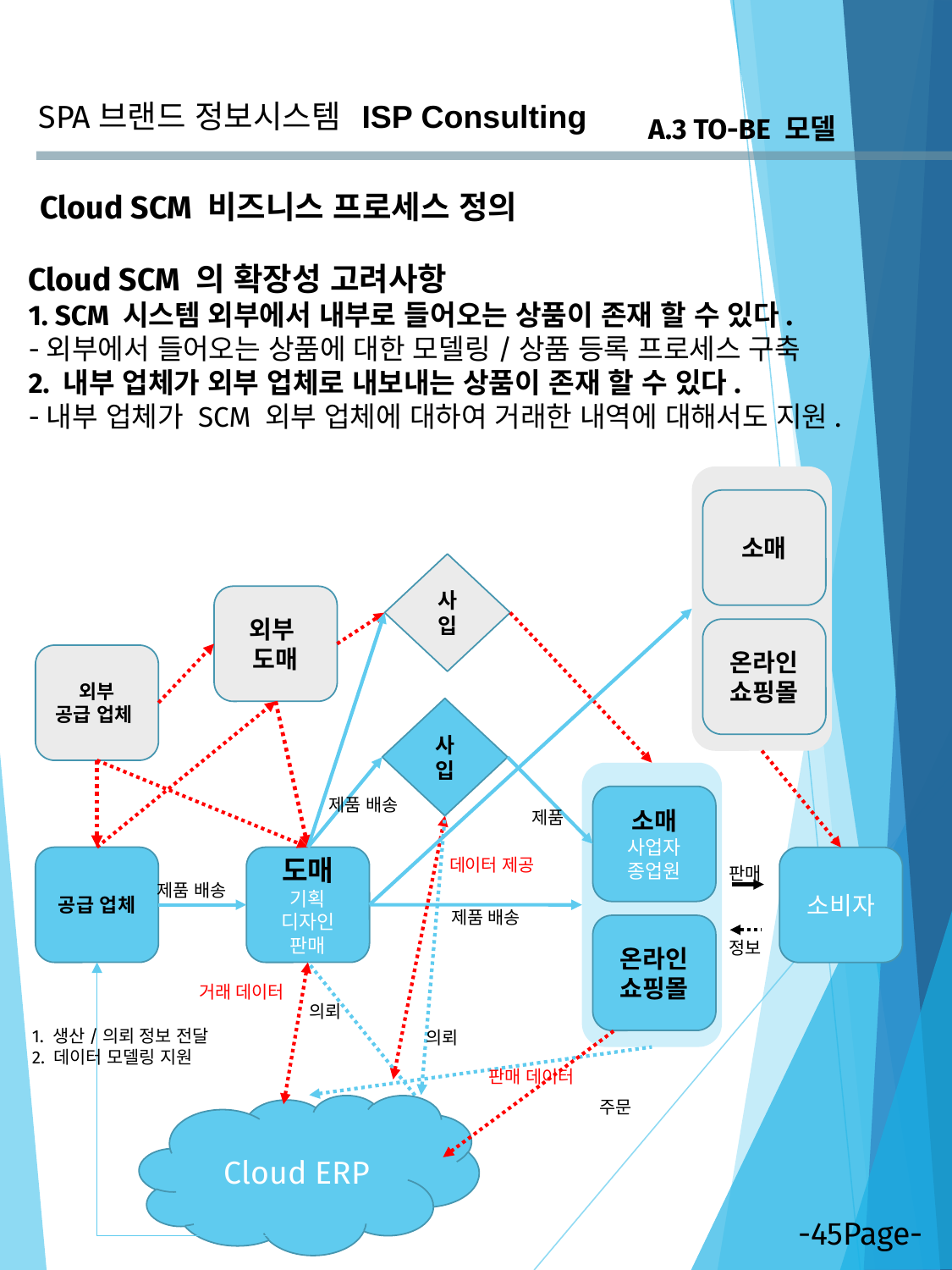

SPA브랜드 정보시스템
ISP Consulting
A.3 TO-BE 모델
Cloud SCM 비즈니스 프로세스 정의
Cloud SCM 의 확장성 고려사항
1. SCM 시스템 외부에서 내부로 들어오는 상품이 존재 할 수 있다.
-외부에서 들어오는 상품에 대한 모델링/상품 등록 프로세스 구축
2. 내부 업체가 외부 업체로 내보내는 상품이 존재 할 수 있다.
-내부 업체가 SCM 외부 업체에 대하여 거래한 내역에 대해서도 지원.

소매
사입
외부
도매
온라인
쇼핑몰
외부
공급 업체
사입

소매
사업자
종업원
제품 배송
제품
공급 업체
도매
기획
디자인
판매
소비자
데이터 제공
판매
제품 배송
제품 배송
온라인
쇼핑몰
정보
거래 데이터
의뢰
1. 생산/의뢰 정보 전달
2. 데이터 모델링 지원
의뢰
판매 데이터
주문
Cloud ERP
-45Page-